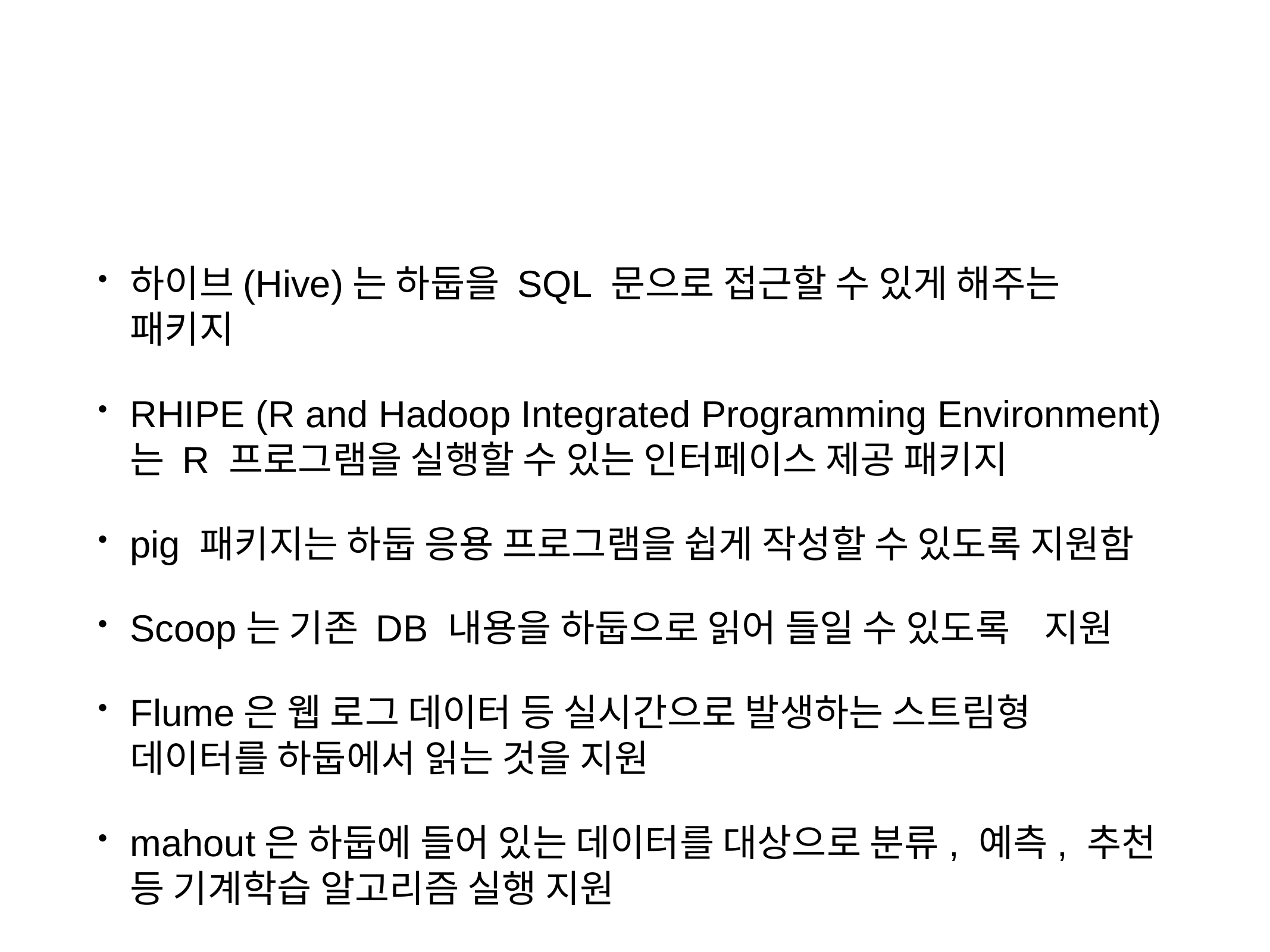

#
하이브(Hive)는 하둡을 SQL 문으로 접근할 수 있게 해주는 패키지
RHIPE (R and Hadoop Integrated Programming Environment)는 R 프로그램을 실행할 수 있는 인터페이스 제공 패키지
pig 패키지는 하둡 응용 프로그램을 쉽게 작성할 수 있도록 지원함
Scoop는 기존 DB 내용을 하둡으로 읽어 들일 수 있도록    지원
Flume은 웹 로그 데이터 등 실시간으로 발생하는 스트림형 데이터를 하둡에서 읽는 것을 지원
mahout은 하둡에 들어 있는 데이터를 대상으로 분류, 예측, 추천 등 기계학습 알고리즘 실행 지원
98